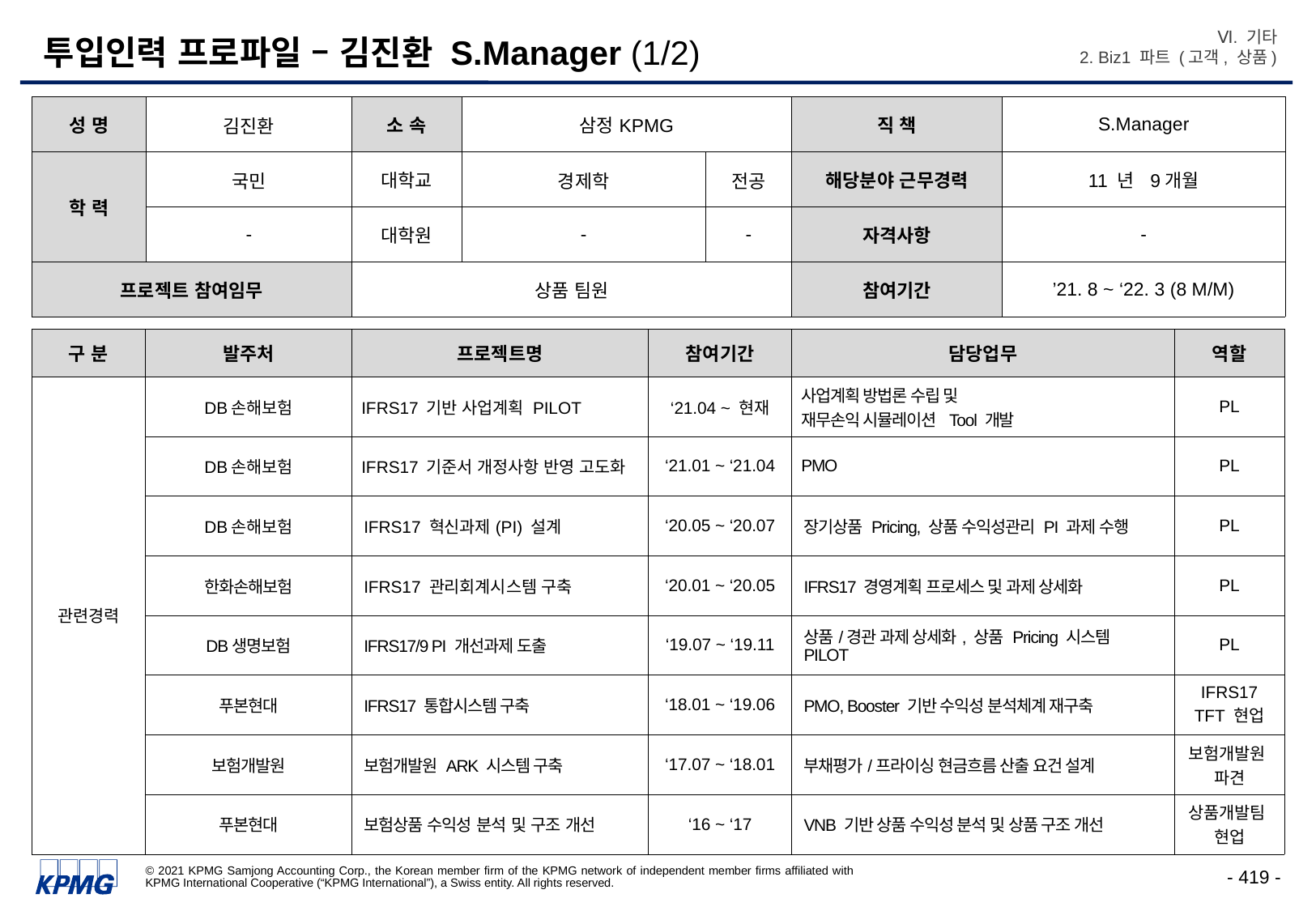

Ⅵ. 기타
2. Biz1 파트 (고객, 상품)
# 투입인력 프로파일 – 김진환 S.Manager (1/2)
| 성 명 | 김진환 | 소 속 | 삼정KPMG |  | 직 책 | S.Manager |
| --- | --- | --- | --- | --- | --- | --- |
| 학 력 | 국민 | 대학교 | 경제학 | 전공 | 해당분야 근무경력 | 11 년 9개월 |
|  | - | 대학원 | - | - | 자격사항 | - |
| 프로젝트 참여임무 |  | 상품 팀원 |  |  | 참여기간 | ’21. 8 ~ ‘22. 3 (8 M/M) |
| 구 분 | 발주처 | 프로젝트명 | 참여기간 | 담당업무 | 역할 |
| --- | --- | --- | --- | --- | --- |
| 관련경력 | DB손해보험 | IFRS17 기반 사업계획 PILOT | ‘21.04 ~ 현재 | 사업계획 방법론 수립 및 재무손익 시뮬레이션 Tool 개발 | PL |
|  | DB손해보험 | IFRS17 기준서 개정사항 반영 고도화 | ‘21.01 ~ ‘21.04 | PMO | PL |
|  | DB손해보험 | IFRS17 혁신과제(PI) 설계 | ‘20.05 ~ ‘20.07 | 장기상품 Pricing, 상품 수익성관리 PI 과제 수행 | PL |
|  | 한화손해보험 | IFRS17 관리회계시스템 구축 | ‘20.01 ~ ‘20.05 | IFRS17 경영계획 프로세스 및 과제 상세화 | PL |
|  | DB생명보험 | IFRS17/9 PI 개선과제 도출 | ‘19.07 ~ ‘19.11 | 상품/경관 과제 상세화, 상품 Pricing 시스템 PILOT | PL |
|  | 푸본현대 | IFRS17 통합시스템 구축 | ‘18.01 ~ ‘19.06 | PMO, Booster 기반 수익성 분석체계 재구축 | IFRS17 TFT 현업 |
|  | 보험개발원 | 보험개발원 ARK 시스템 구축 | ‘17.07 ~ ‘18.01 | 부채평가/프라이싱 현금흐름 산출 요건 설계 | 보험개발원 파견 |
|  | 푸본현대 | 보험상품 수익성 분석 및 구조 개선 | ‘16 ~ ‘17 | VNB 기반 상품 수익성 분석 및 상품 구조 개선 | 상품개발팀 현업 |